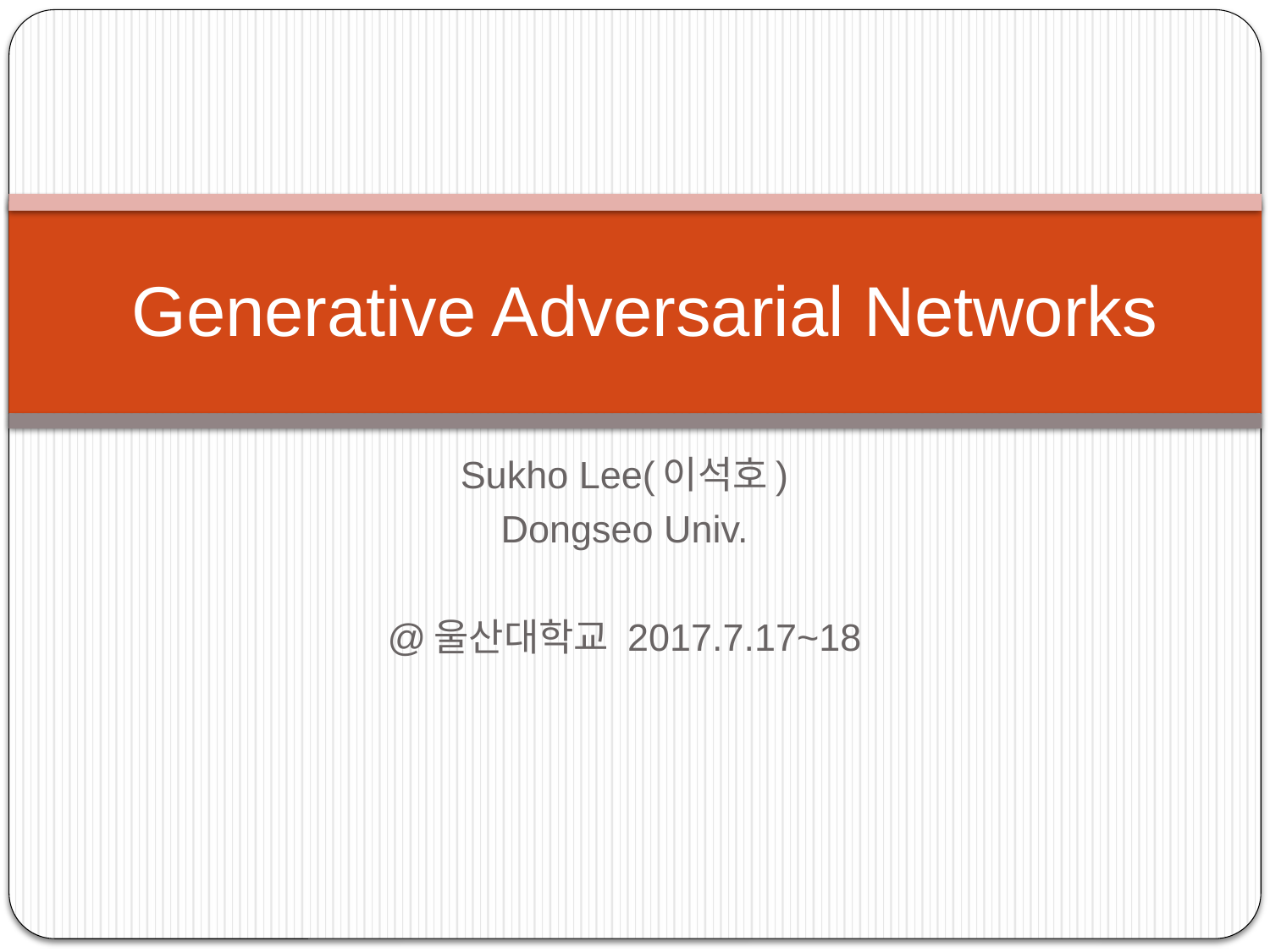

# Generative Adversarial Networks
Sukho Lee(이석호)
Dongseo Univ.

@울산대학교 2017.7.17~18